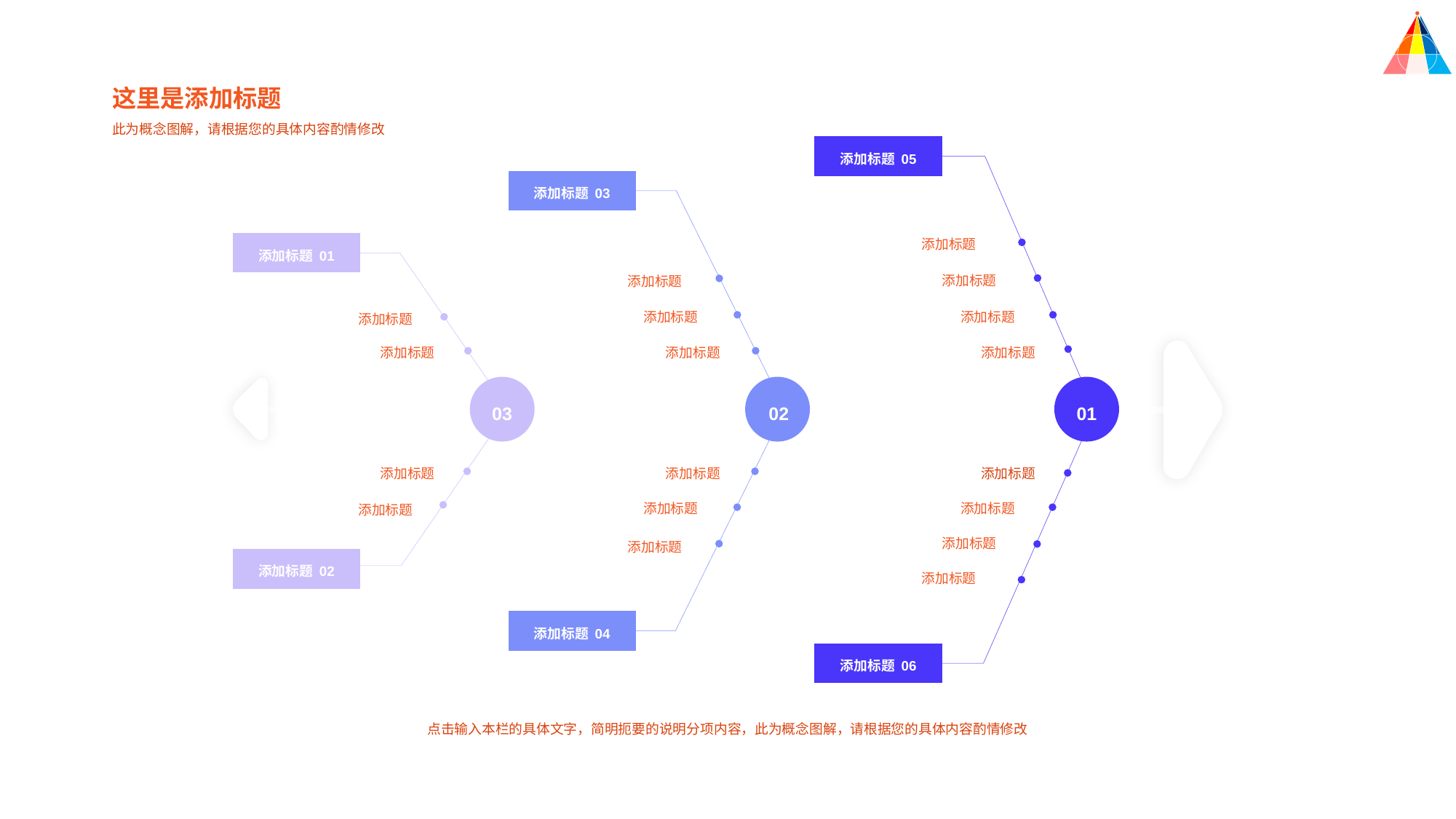

这里是添加标题
此为概念图解，请根据您的具体内容酌情修改

添加标题 05

添加标题 03

添加标题

添加标题 01

添加标题
添加标题

添加标题
添加标题
添加标题

添加标题
添加标题
添加标题

03
02
01

添加标题
添加标题
添加标题

添加标题
添加标题
添加标题

添加标题
添加标题

添加标题 02
添加标题

添加标题 04

添加标题 06
点击输入本栏的具体文字，简明扼要的说明分项内容，此为概念图解，请根据您的具体内容酌情修改